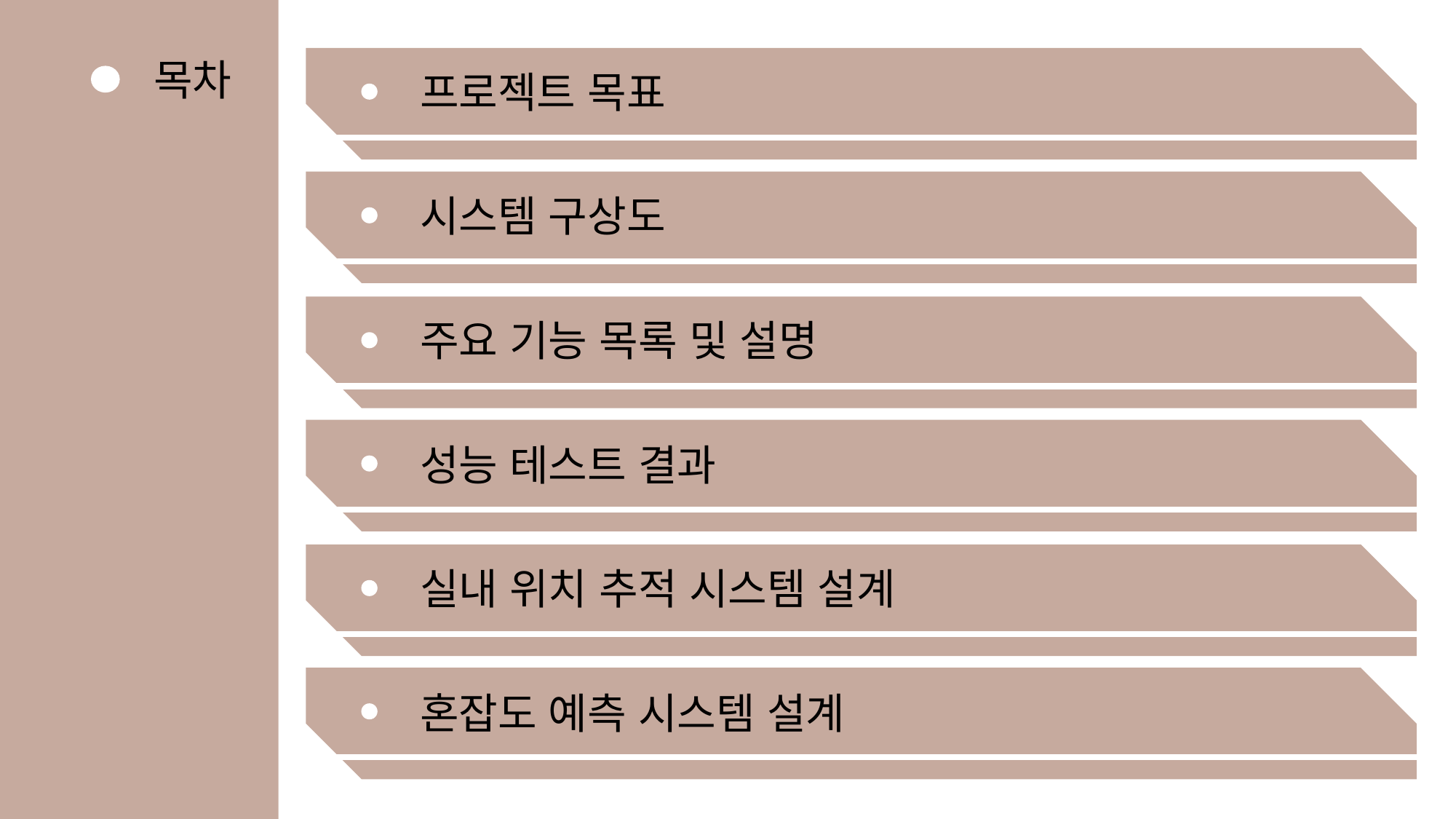

목차

프로젝트 목표

시스템 구상도

주요 기능 목록 및 설명

성능 테스트 결과

실내 위치 추적 시스템 설계

혼잡도 예측 시스템 설계